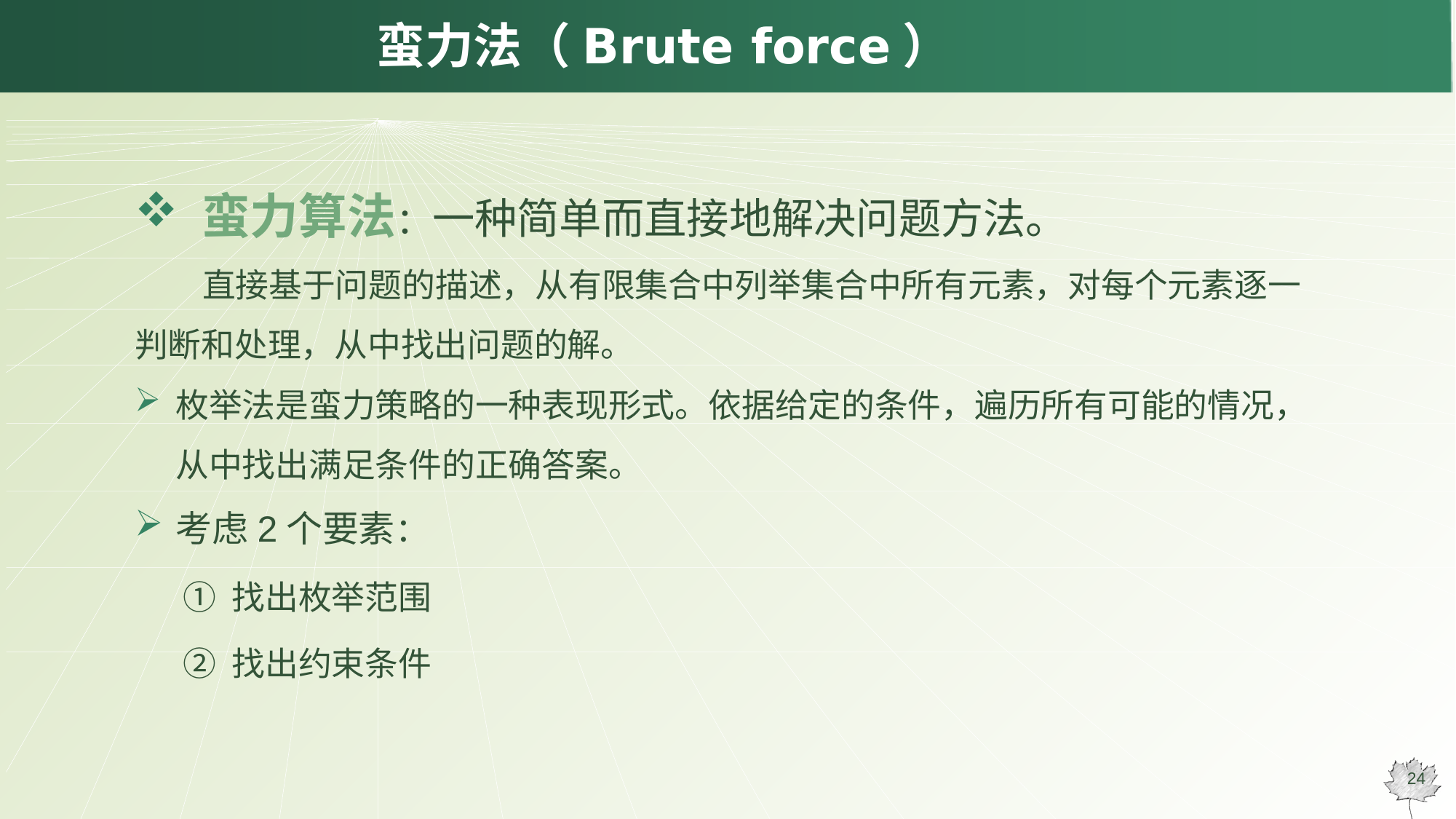

# 蛮力法（Brute force）
 蛮力算法：一种简单而直接地解决问题方法。
        直接基于问题的描述，从有限集合中列举集合中所有元素，对每个元素逐一判断和处理，从中找出问题的解。
枚举法是蛮力策略的一种表现形式。依据给定的条件，遍历所有可能的情况，从中找出满足条件的正确答案。
考虑2个要素：
 ① 找出枚举范围
 ② 找出约束条件

24